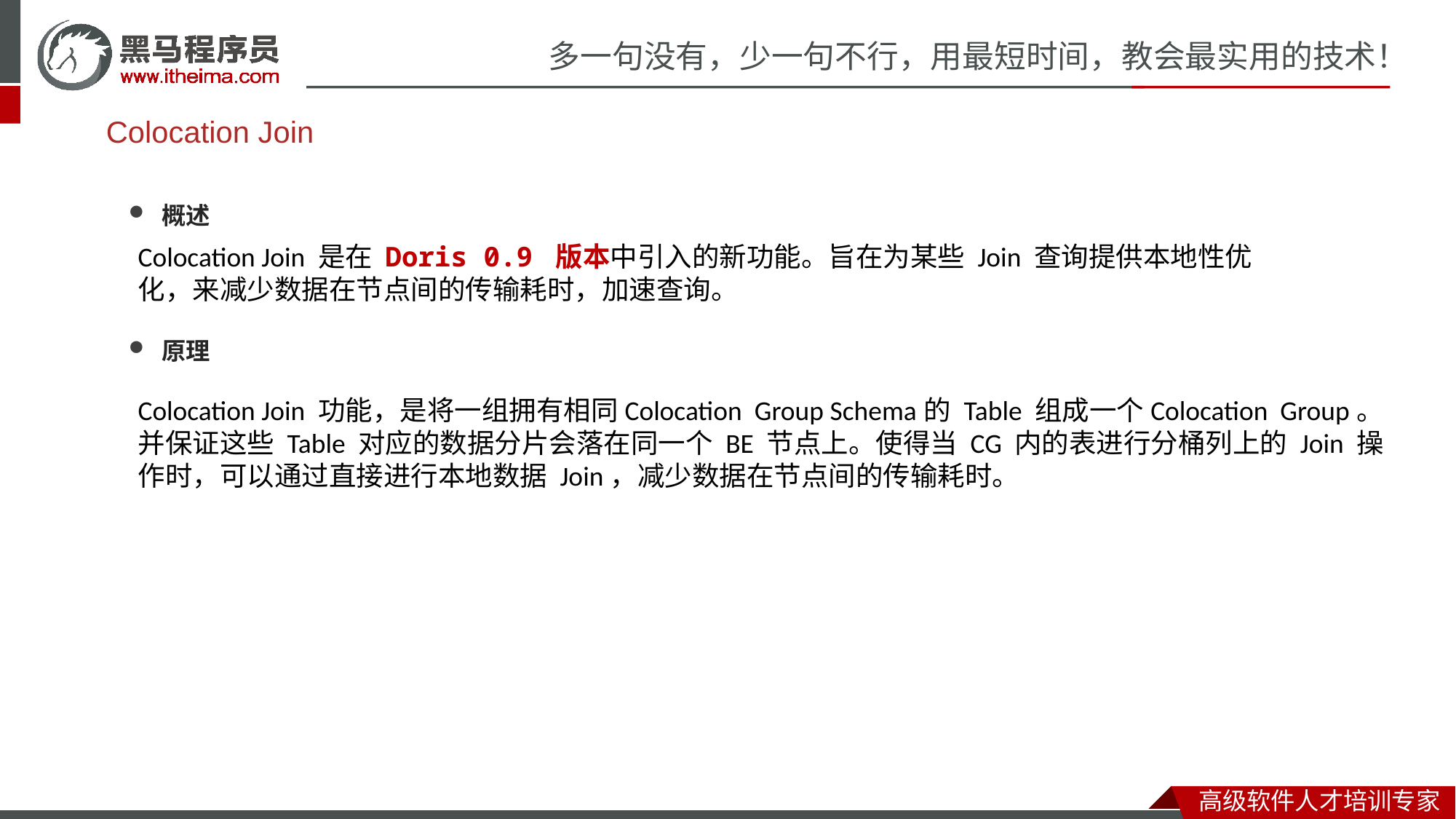

# Colocation Join
概述
Colocation Join 是在 Doris 0.9 版本中引入的新功能。旨在为某些 Join 查询提供本地性优化，来减少数据在节点间的传输耗时，加速查询。
原理
Colocation Join 功能，是将一组拥有相同Colocation  Group Schema的 Table 组成一个Colocation  Group。并保证这些 Table 对应的数据分片会落在同一个 BE 节点上。使得当 CG 内的表进行分桶列上的 Join 操作时，可以通过直接进行本地数据 Join，减少数据在节点间的传输耗时。